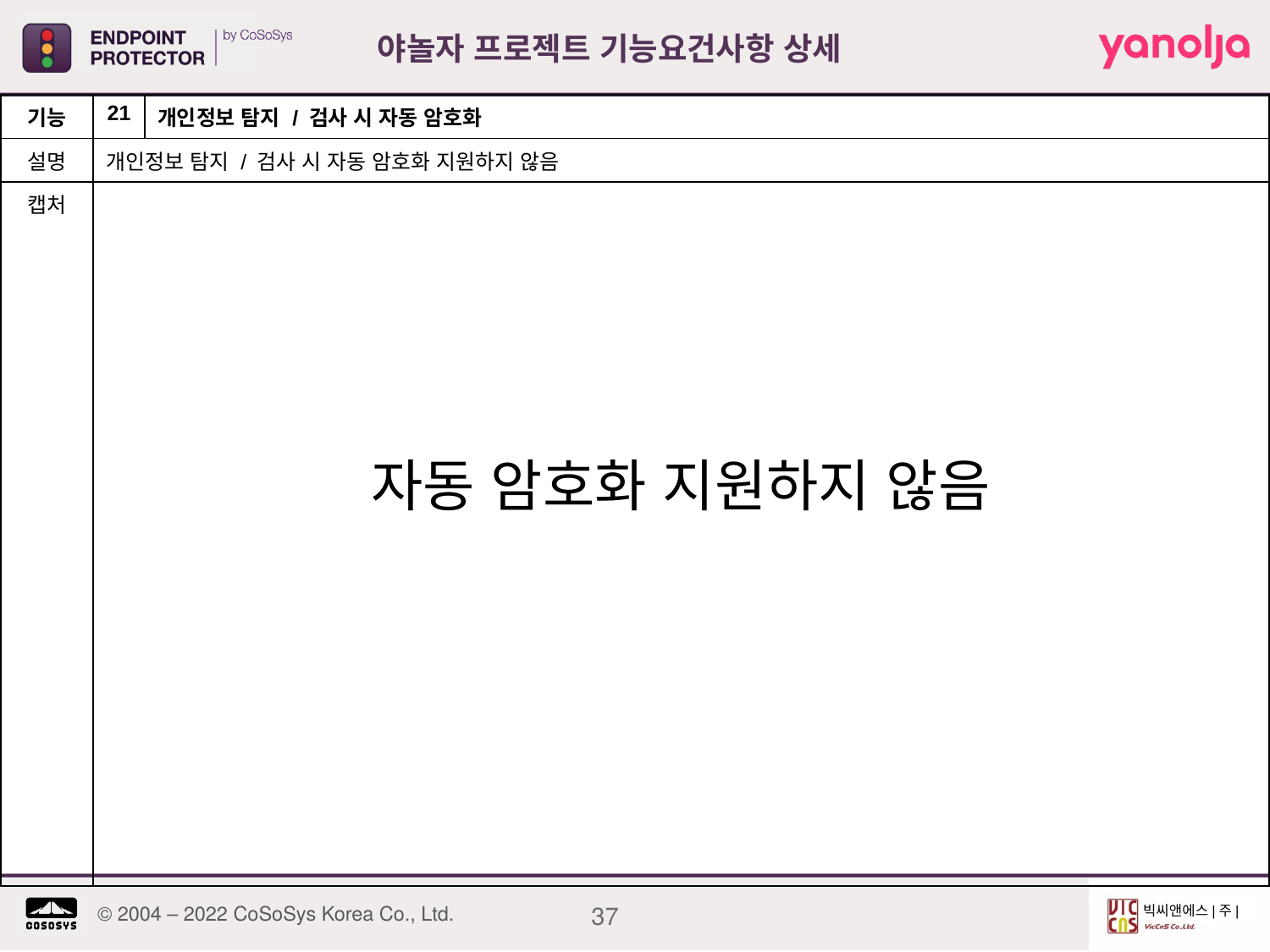

야놀자 프로젝트 기능요건사항 상세
| 기능 | 21 | 개인정보 탐지 / 검사 시 자동 암호화 |
| --- | --- | --- |
| 설명 | 개인정보 탐지 / 검사 시 자동 암호화 지원하지 않음 |  |
| 캡처 | 자동 암호화 지원하지 않음 |  |
37